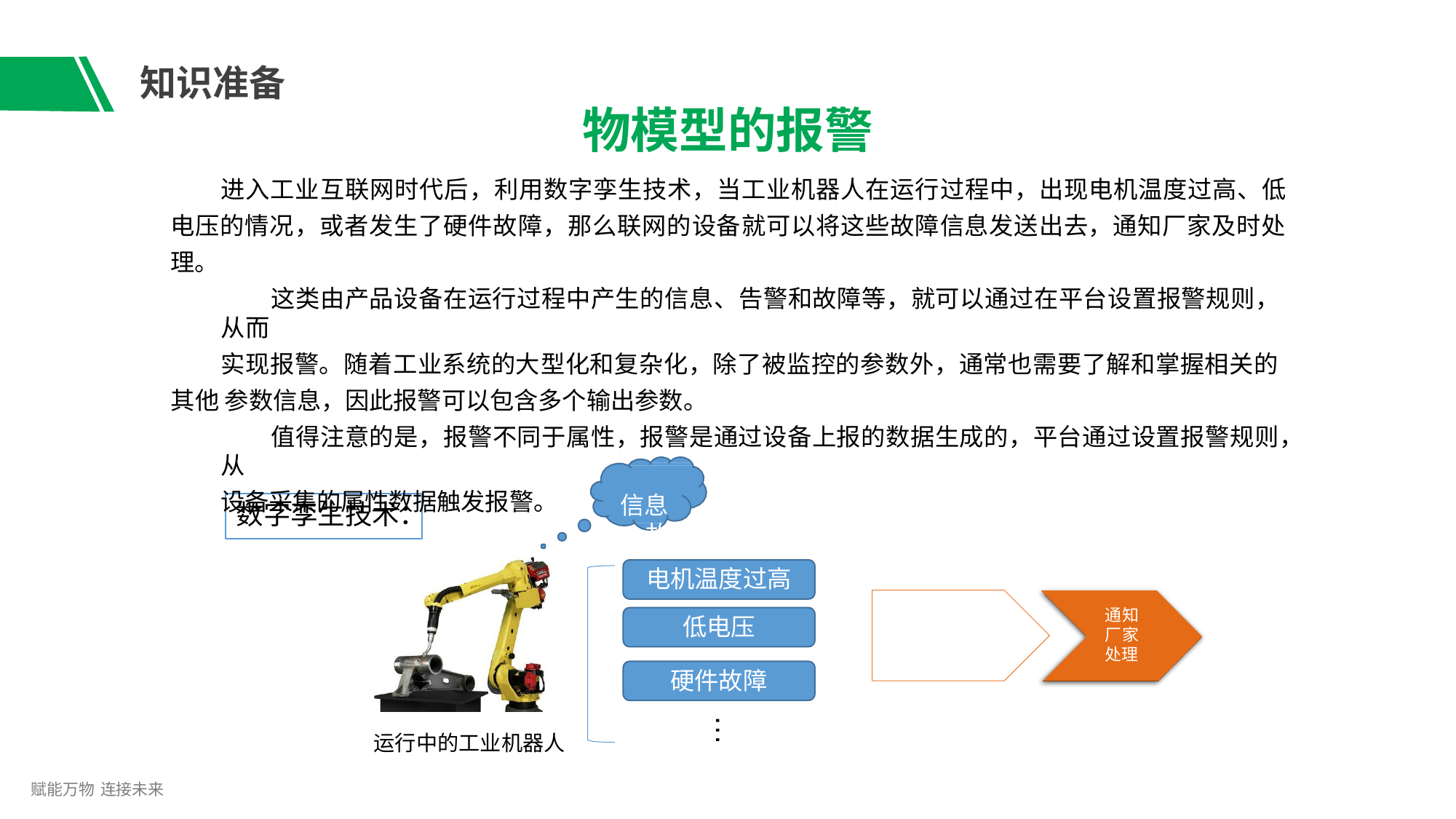

# 知识准备
物模型的报警
进入工业互联网时代后，利用数字孪生技术，当工业机器人在运行过程中，出现电机温度过高、低 电压的情况，或者发生了硬件故障，那么联网的设备就可以将这些故障信息发送出去，通知厂家及时处 理。
这类由产品设备在运行过程中产生的信息、告警和故障等，就可以通过在平台设置报警规则，从而
实现报警。随着工业系统的大型化和复杂化，除了被监控的参数外，通常也需要了解和掌握相关的其他 参数信息，因此报警可以包含多个输出参数。
值得注意的是，报警不同于属性，报警是通过设备上报的数据生成的，平台通过设置报警规则，从
设备采集的属性数据触发报警。
故障

信息

数字孪生技术：

电机温度过高

通知 厂家 处理

低电压

硬件故障

运行中的工业机器人
…
赋能万物 连接未来